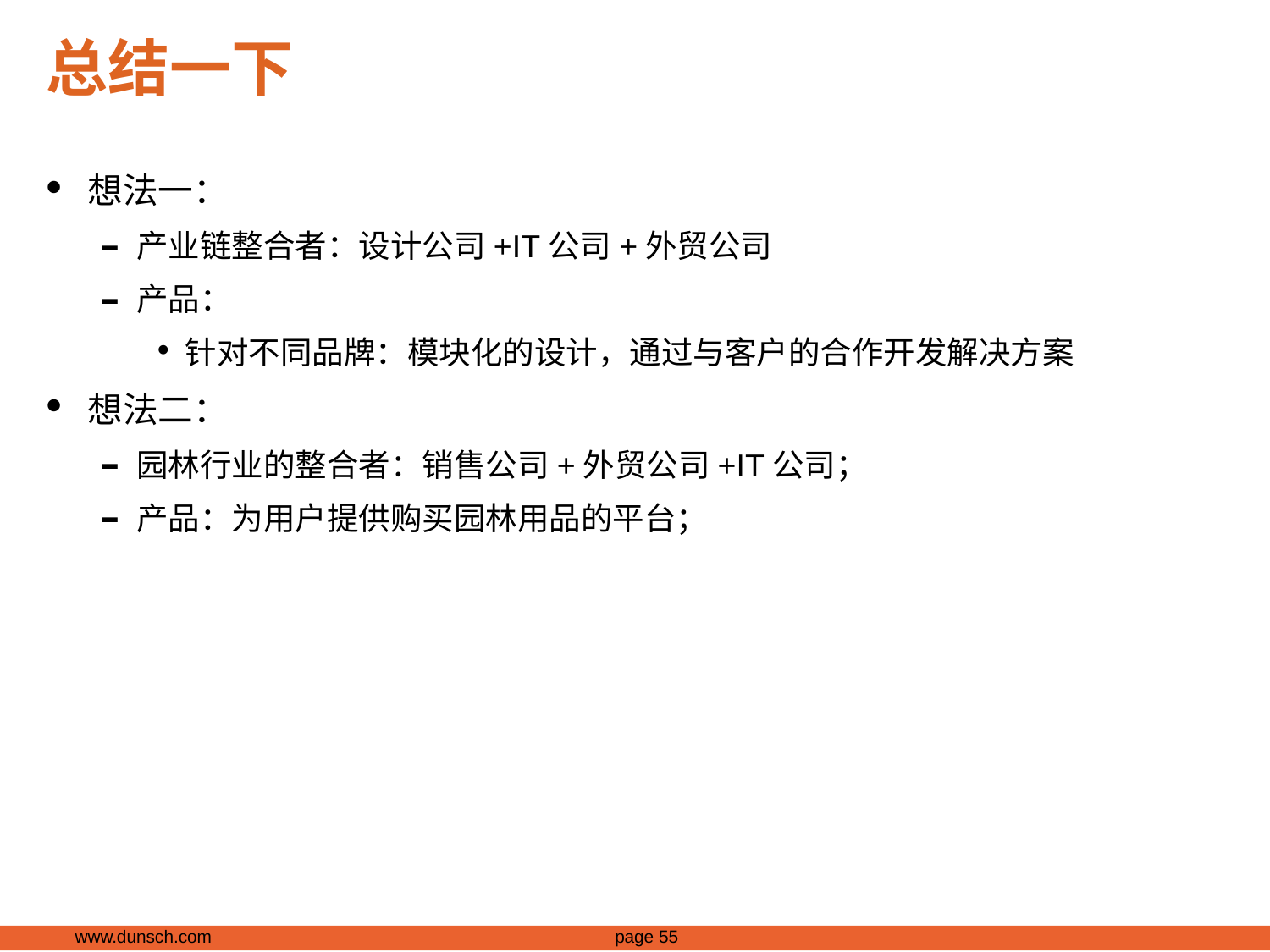

# 总结一下
想法一：
产业链整合者：设计公司+IT公司+外贸公司
产品：
针对不同品牌：模块化的设计，通过与客户的合作开发解决方案
想法二：
园林行业的整合者：销售公司+外贸公司+IT公司；
产品：为用户提供购买园林用品的平台；